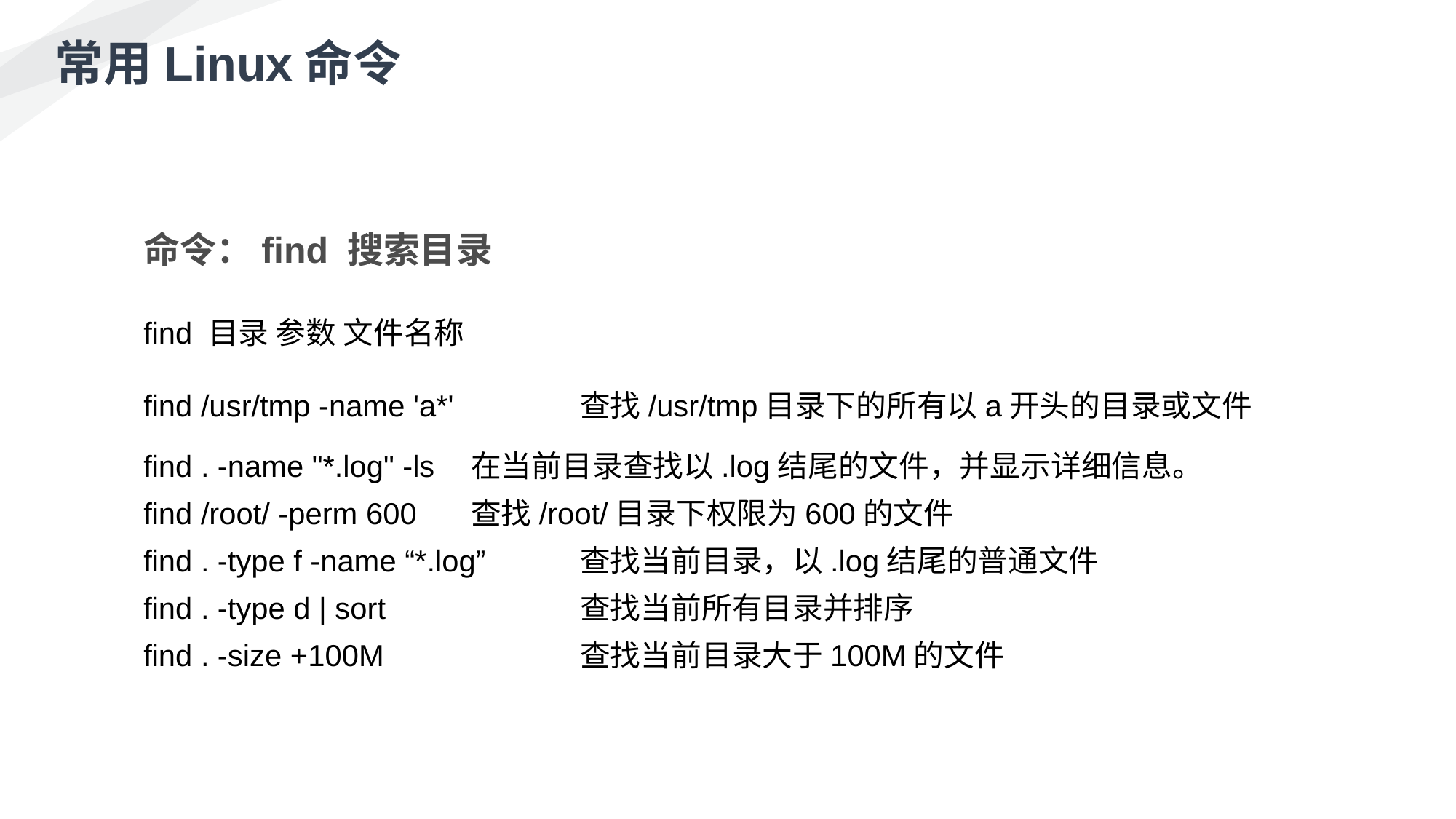

常用Linux命令

命令：find 搜索目录

find 目录 参数 文件名称

find /usr/tmp -name 'a*'    	查找/usr/tmp目录下的所有以a开头的目录或文件
find . -name "*.log" -ls  	在当前目录查找以.log结尾的文件，并显示详细信息。
find /root/ -perm 600   	查找/root/目录下权限为600的文件
find . -type f -name “*.log” 	查找当前目录，以.log结尾的普通文件
find . -type d | sort   		查找当前所有目录并排序
find . -size +100M  		查找当前目录大于100M的文件